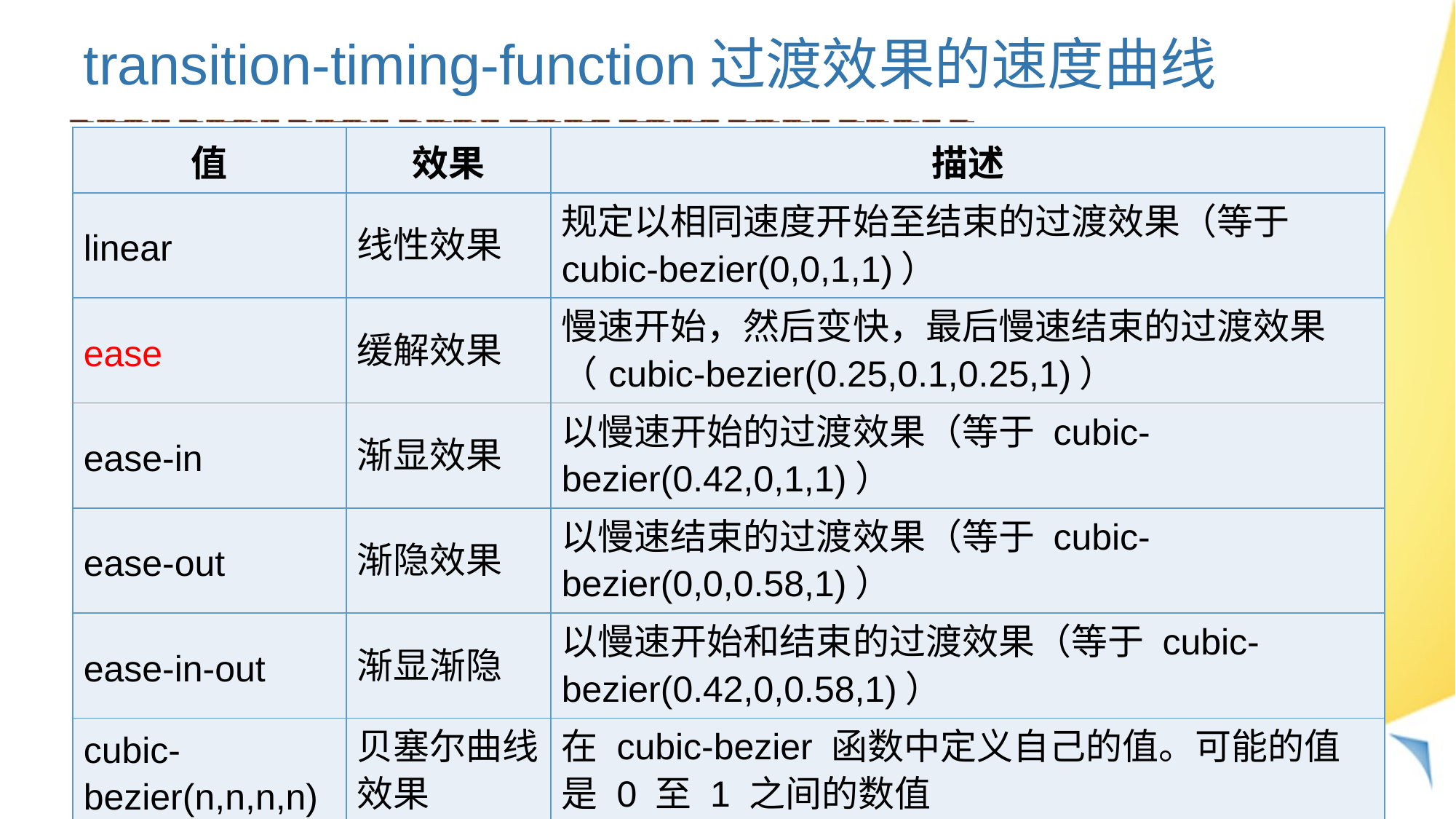

transition-timing-function过渡效果的速度曲线

| 值 | 效果 | 描述 |
| --- | --- | --- |
| linear | 线性效果 | 规定以相同速度开始至结束的过渡效果（等于 cubic-bezier(0,0,1,1)） |
| ease | 缓解效果 | 慢速开始，然后变快，最后慢速结束的过渡效果（cubic-bezier(0.25,0.1,0.25,1)） |
| ease-in | 渐显效果 | 以慢速开始的过渡效果（等于 cubic-bezier(0.42,0,1,1)） |
| ease-out | 渐隐效果 | 以慢速结束的过渡效果（等于 cubic-bezier(0,0,0.58,1)） |
| ease-in-out | 渐显渐隐 | 以慢速开始和结束的过渡效果（等于 cubic-bezier(0.42,0,0.58,1)） |
| cubic-bezier(n,n,n,n) | 贝塞尔曲线效果 | 在 cubic-bezier 函数中定义自己的值。可能的值是 0 至 1 之间的数值 |